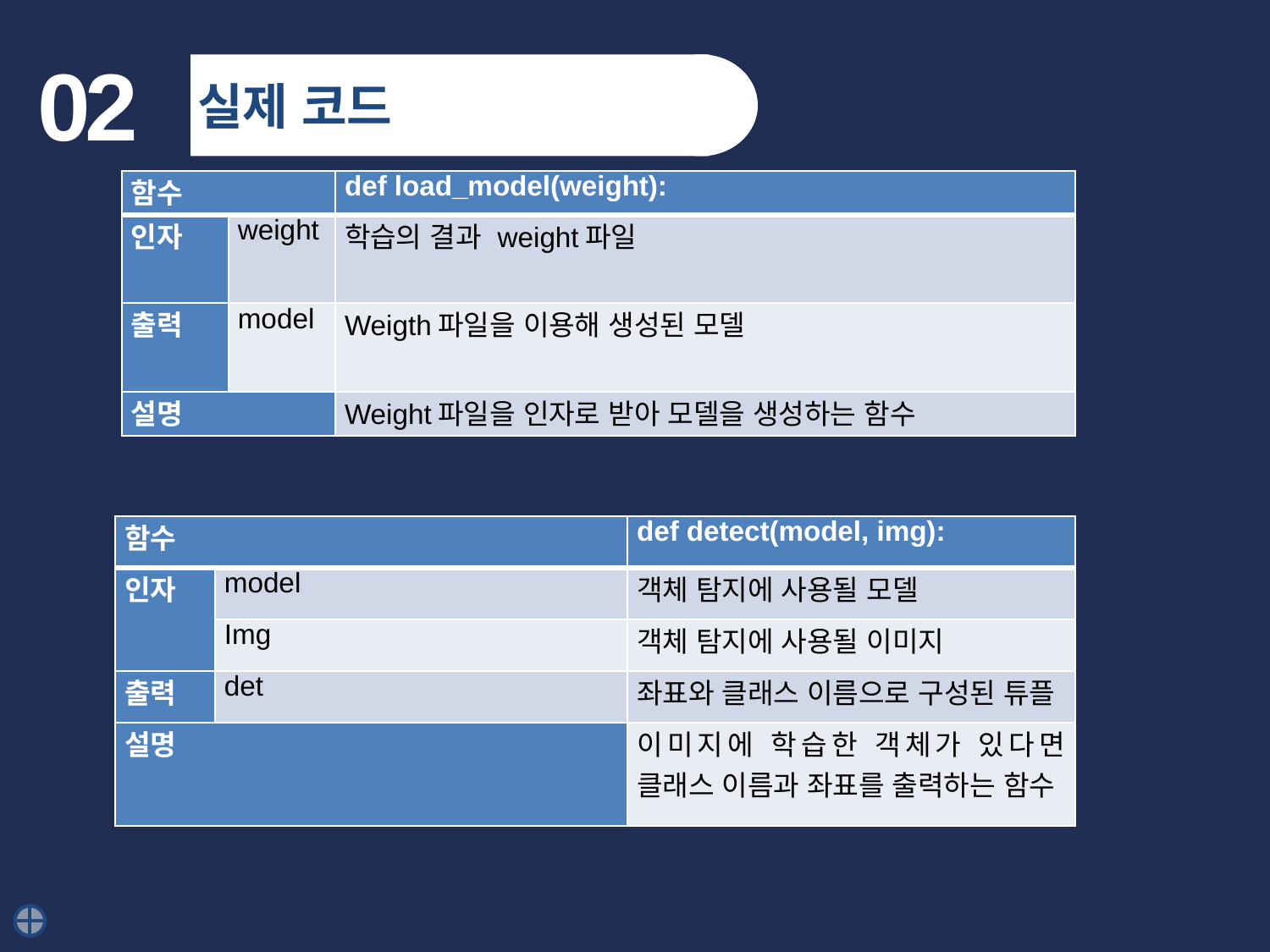

02

실제 코드
| 함수 |  | def load\_model(weight): |
| --- | --- | --- |
| 인자 | weight | 학습의 결과 weight파일 |
| 출력 | model | Weigth파일을 이용해 생성된 모델 |
| 설명 |  | Weight파일을 인자로 받아 모델을 생성하는 함수 |
| 함수 |  | def detect(model, img): |
| --- | --- | --- |
| 인자 | model | 객체 탐지에 사용될 모델 |
|  | Img | 객체 탐지에 사용될 이미지 |
| 출력 | det | 좌표와 클래스 이름으로 구성된 튜플 |
| 설명 |  | 이미지에 학습한 객체가 있다면 클래스 이름과 좌표를 출력하는 함수 |